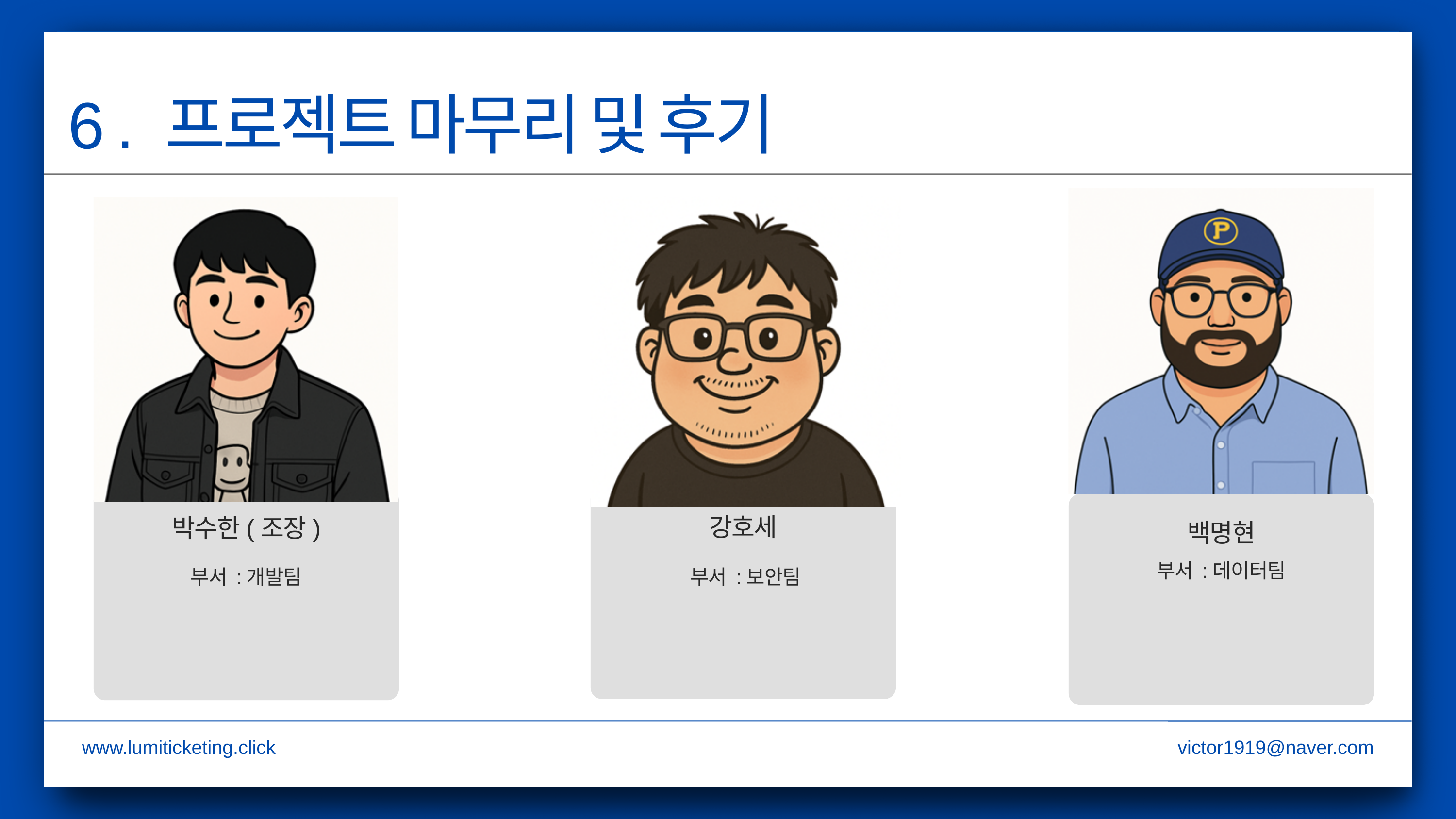

6 . 프로젝트 마무리 및 후기

강호세
박수한(조장)
백명현
부서 :데이터팀

부서 :개발팀

부서 :보안팀

www.lumiticketing.click
victor1919@naver.com